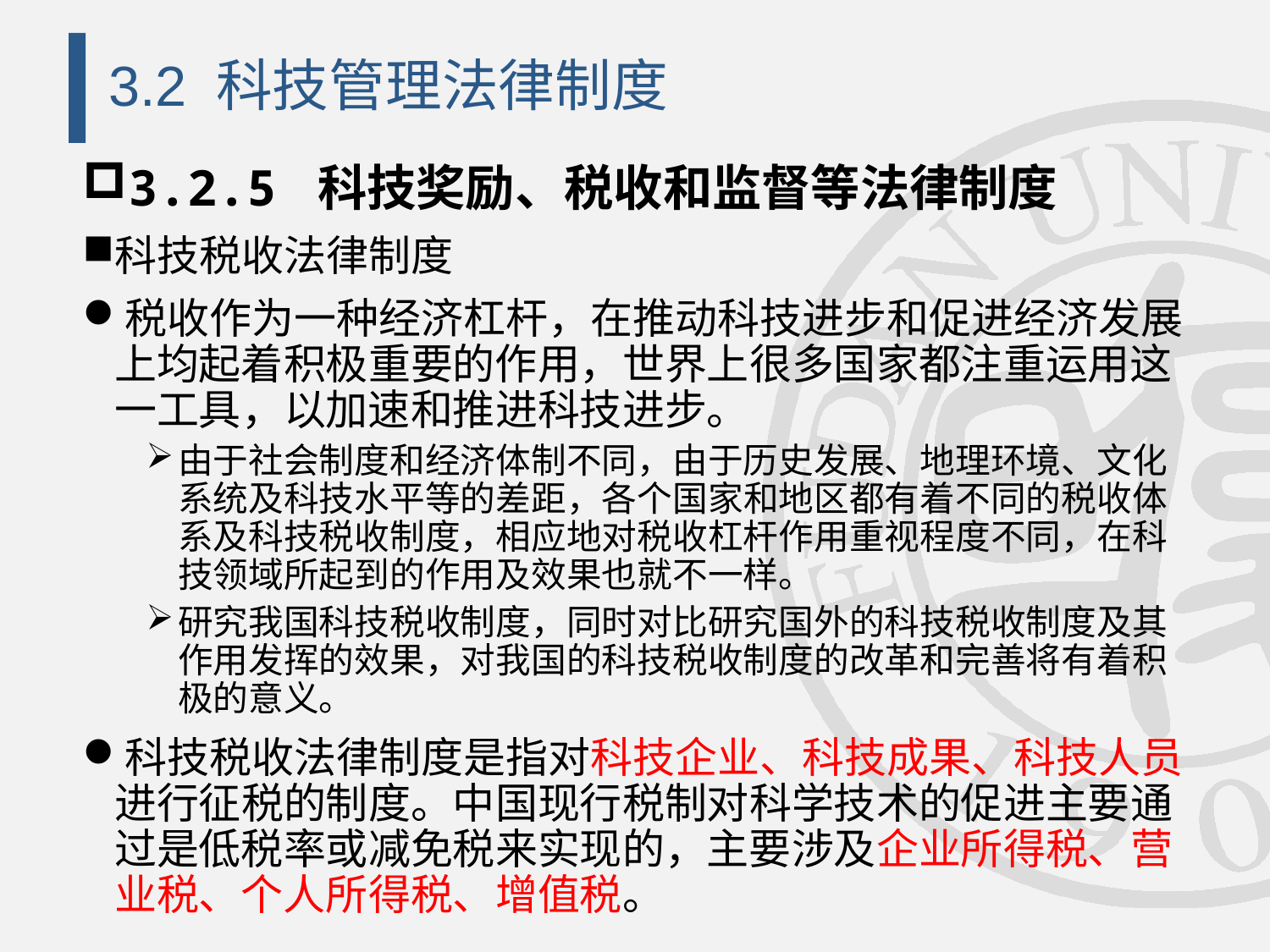

# 3.2 科技管理法律制度
3.2.5 科技奖励、税收和监督等法律制度
科技税收法律制度
税收作为一种经济杠杆，在推动科技进步和促进经济发展上均起着积极重要的作用，世界上很多国家都注重运用这一工具，以加速和推进科技进步。
由于社会制度和经济体制不同，由于历史发展、地理环境、文化系统及科技水平等的差距，各个国家和地区都有着不同的税收体系及科技税收制度，相应地对税收杠杆作用重视程度不同，在科技领域所起到的作用及效果也就不一样。
研究我国科技税收制度，同时对比研究国外的科技税收制度及其作用发挥的效果，对我国的科技税收制度的改革和完善将有着积极的意义。
科技税收法律制度是指对科技企业、科技成果、科技人员进行征税的制度。中国现行税制对科学技术的促进主要通过是低税率或减免税来实现的，主要涉及企业所得税、营业税、个人所得税、增值税。